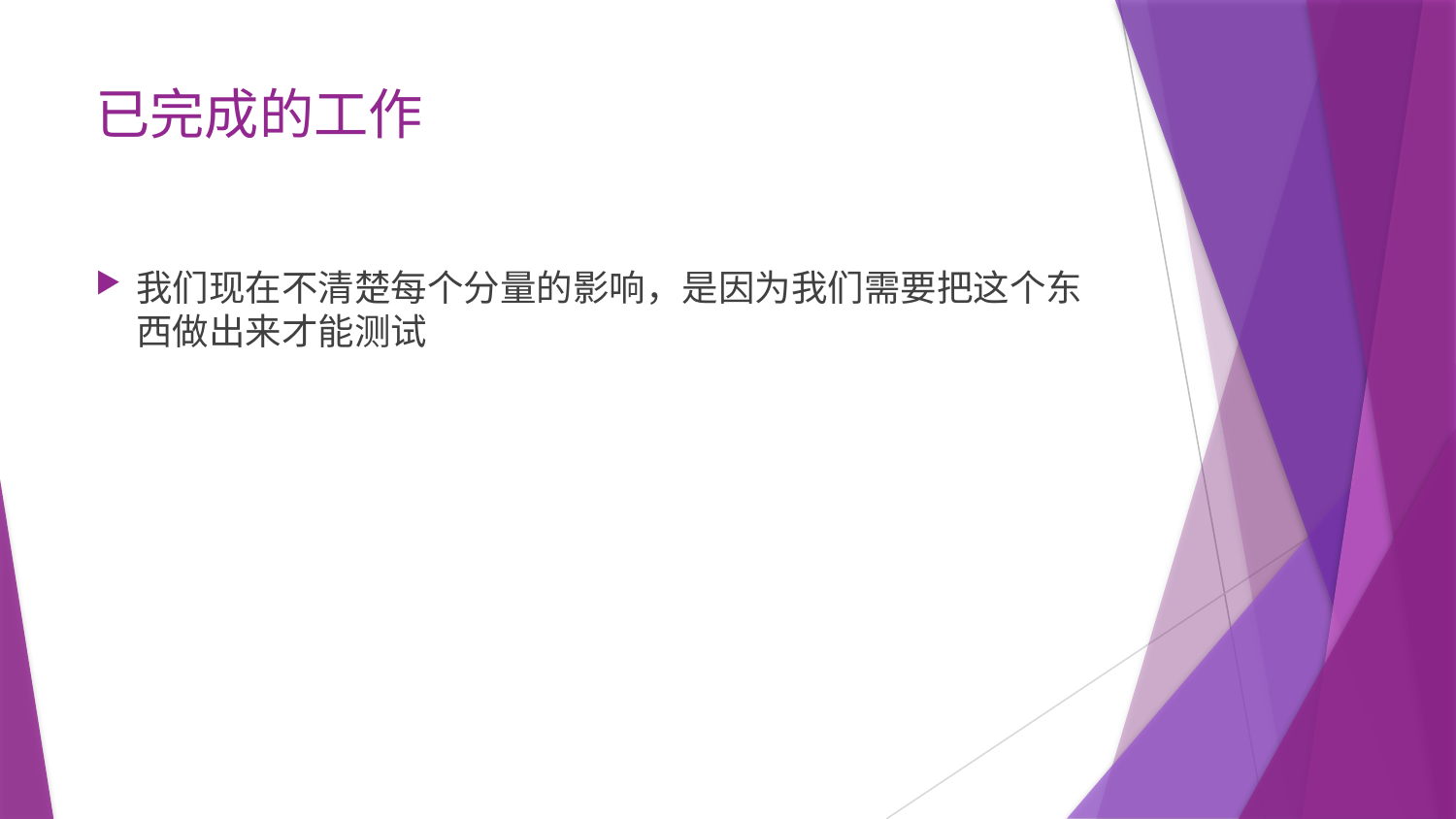

# 已完成的工作
我们现在不清楚每个分量的影响，是因为我们需要把这个东西做出来才能测试